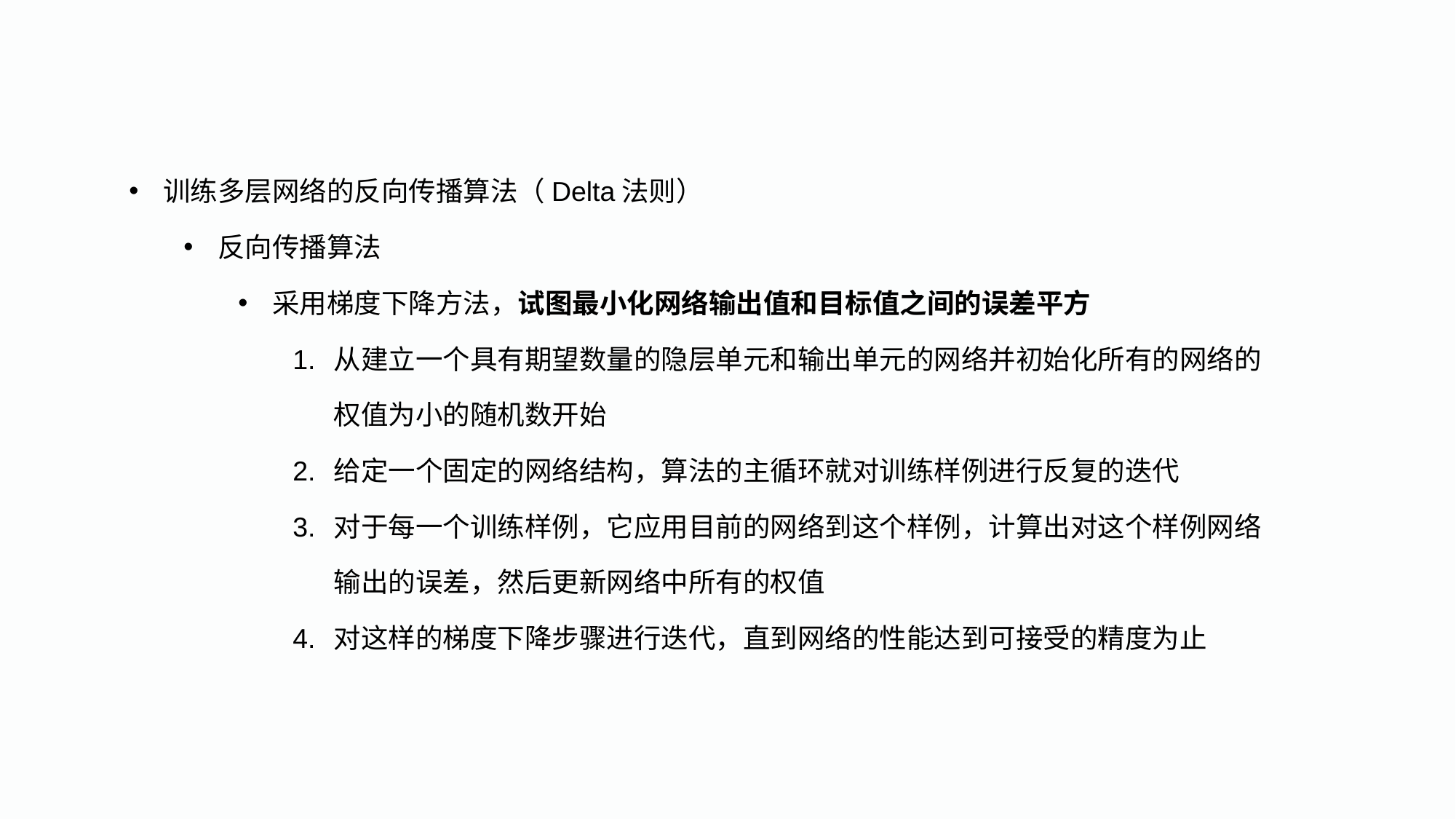

训练多层网络的反向传播算法（Delta法则）
反向传播算法
采用梯度下降方法，试图最小化网络输出值和目标值之间的误差平方
从建立一个具有期望数量的隐层单元和输出单元的网络并初始化所有的网络的权值为小的随机数开始
给定一个固定的网络结构，算法的主循环就对训练样例进行反复的迭代
对于每一个训练样例，它应用目前的网络到这个样例，计算出对这个样例网络输出的误差，然后更新网络中所有的权值
对这样的梯度下降步骤进行迭代，直到网络的性能达到可接受的精度为止